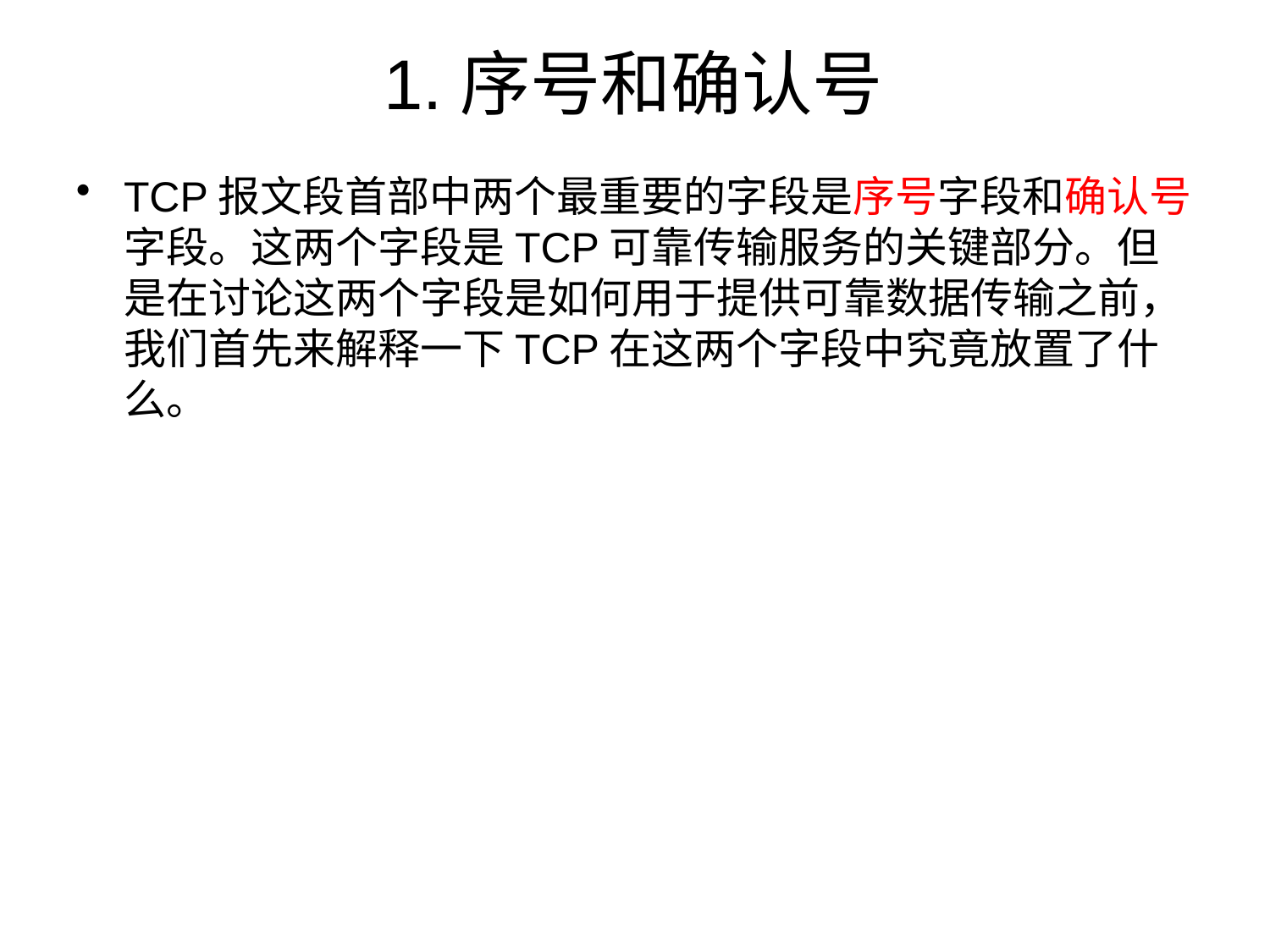

# 1.序号和确认号
TCP报文段首部中两个最重要的字段是序号字段和确认号字段。这两个字段是TCP可靠传输服务的关键部分。但是在讨论这两个字段是如何用于提供可靠数据传输之前，我们首先来解释一下TCP在这两个字段中究竟放置了什么。